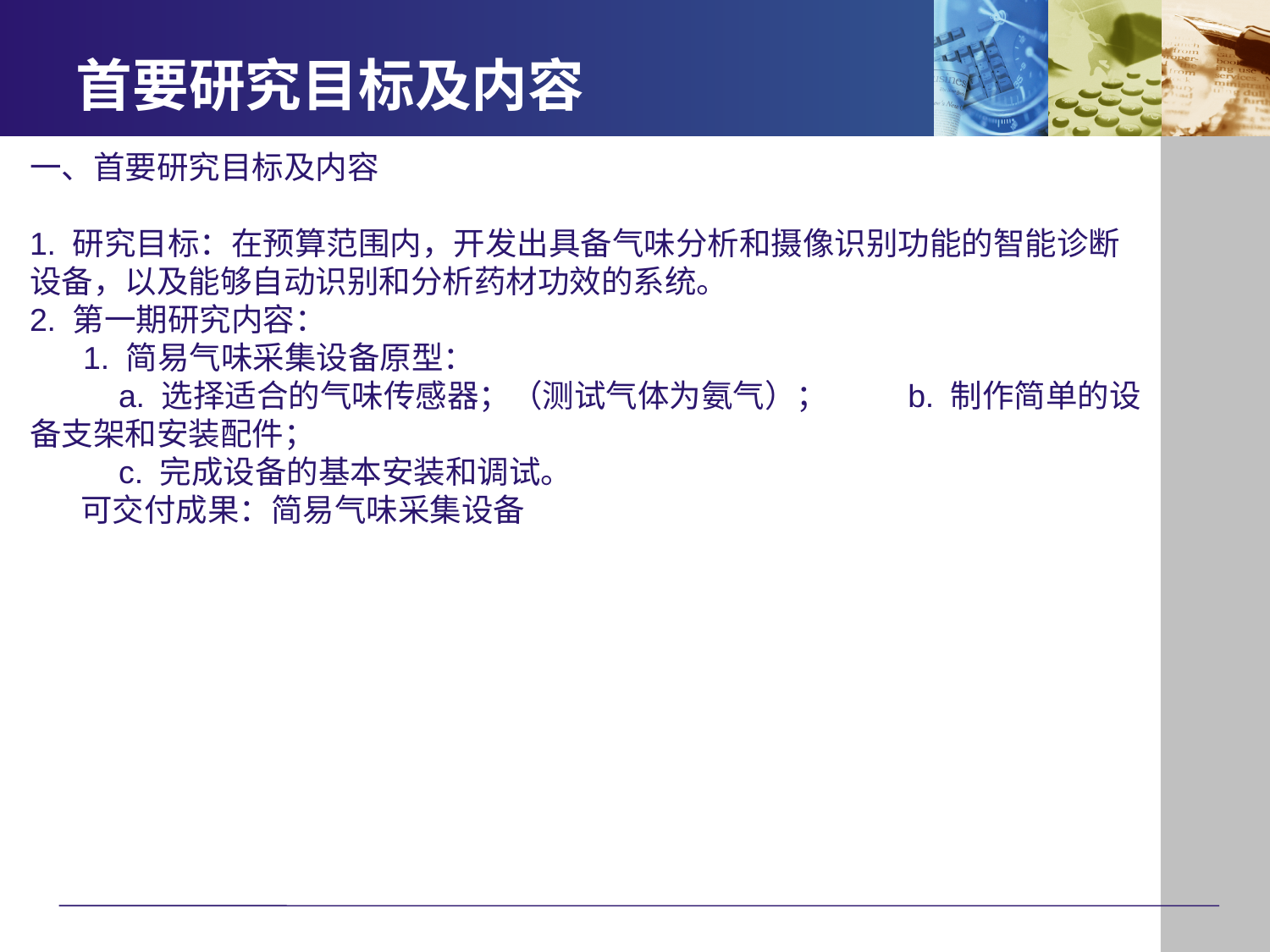

# 首要研究目标及内容
一、首要研究目标及内容

1. 研究目标：在预算范围内，开发出具备气味分析和摄像识别功能的智能诊断设备，以及能够自动识别和分析药材功效的系统。
2. 第一期研究内容：
      1. 简易气味采集设备原型：
          a. 选择适合的气味传感器；（测试气体为氨气）；          b. 制作简单的设备支架和安装配件；
          c. 完成设备的基本安装和调试。
      可交付成果：简易气味采集设备